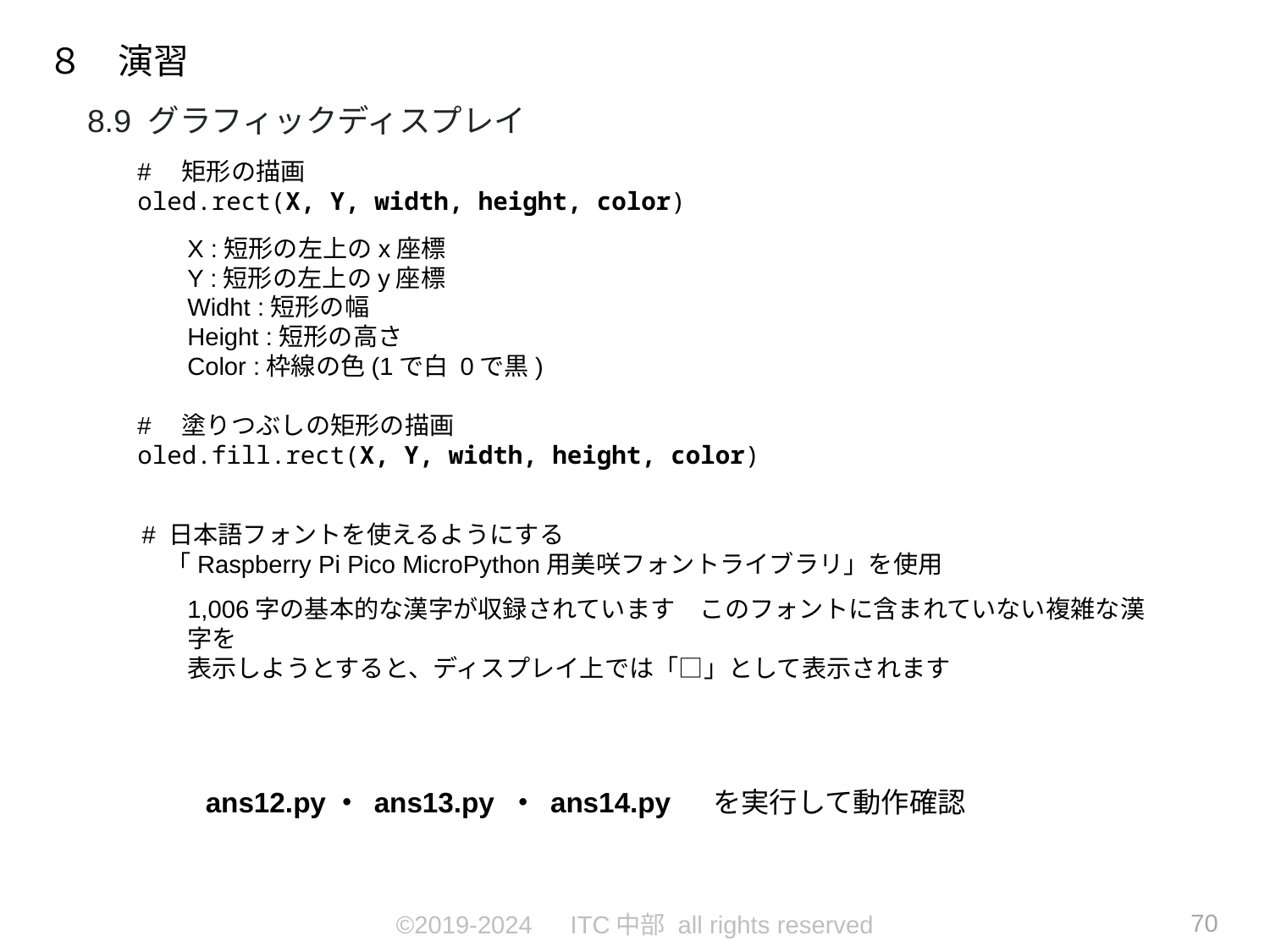

８　演習
8.9 グラフィックディスプレイ
#　矩形の描画
oled.rect(X, Y, width, height, color)
X :短形の左上のx座標
Y :短形の左上のy座標
Widht :短形の幅
Height :短形の高さ
Color :枠線の色(1で白 0で黒)
#　塗りつぶしの矩形の描画
oled.fill.rect(X, Y, width, height, color)
# 日本語フォントを使えるようにする
　「Raspberry Pi Pico MicroPython用美咲フォントライブラリ」を使用
1,006字の基本的な漢字が収録されています　このフォントに含まれていない複雑な漢字を
表示しようとすると、ディスプレイ上では「□」として表示されます
ans12.py・ ans13.py ・ ans14.py 　を実行して動作確認